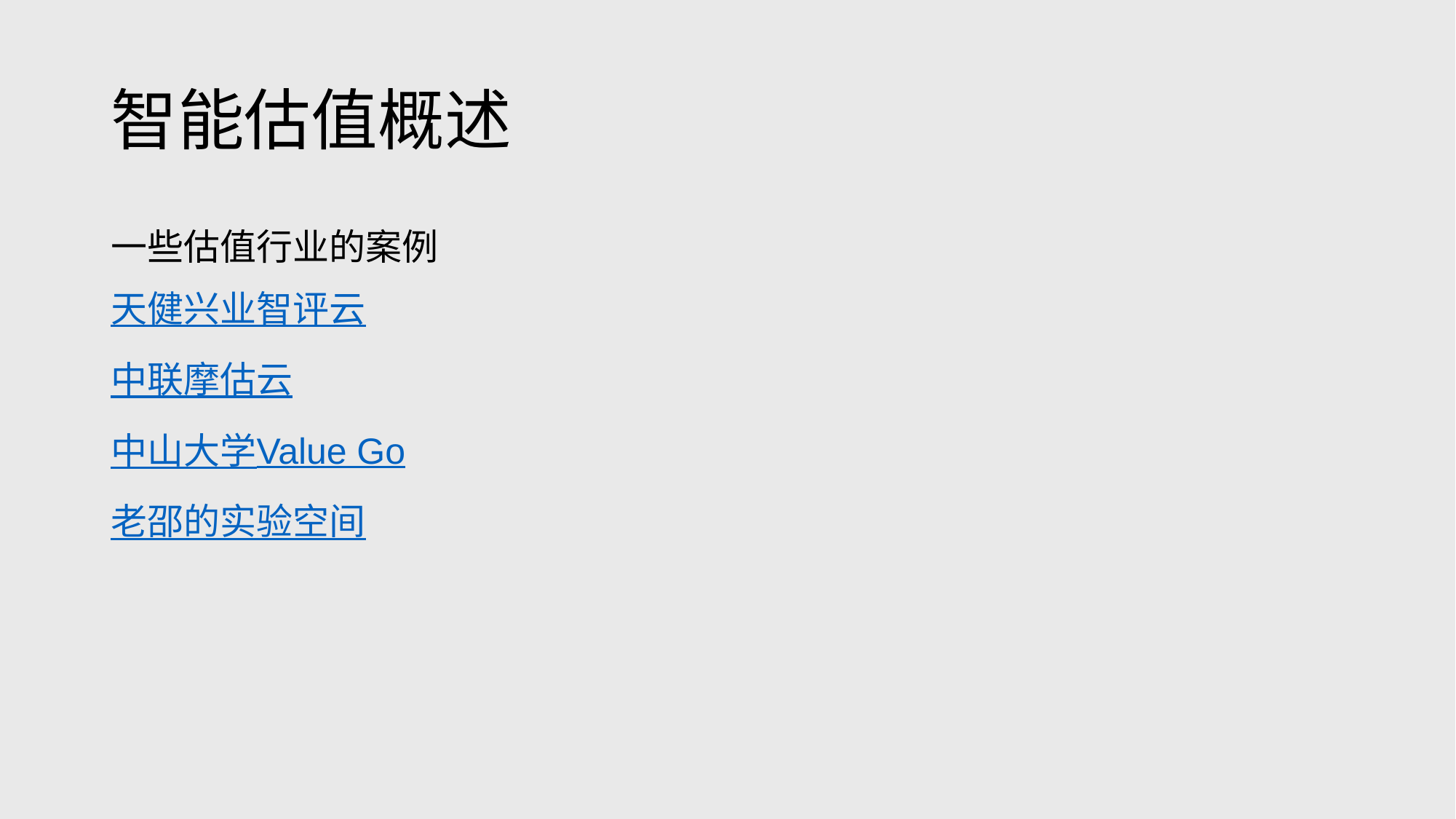

# 智能估值概述
一些估值行业的案例
天健兴业智评云
中联摩估云
中山大学Value Go
老邵的实验空间